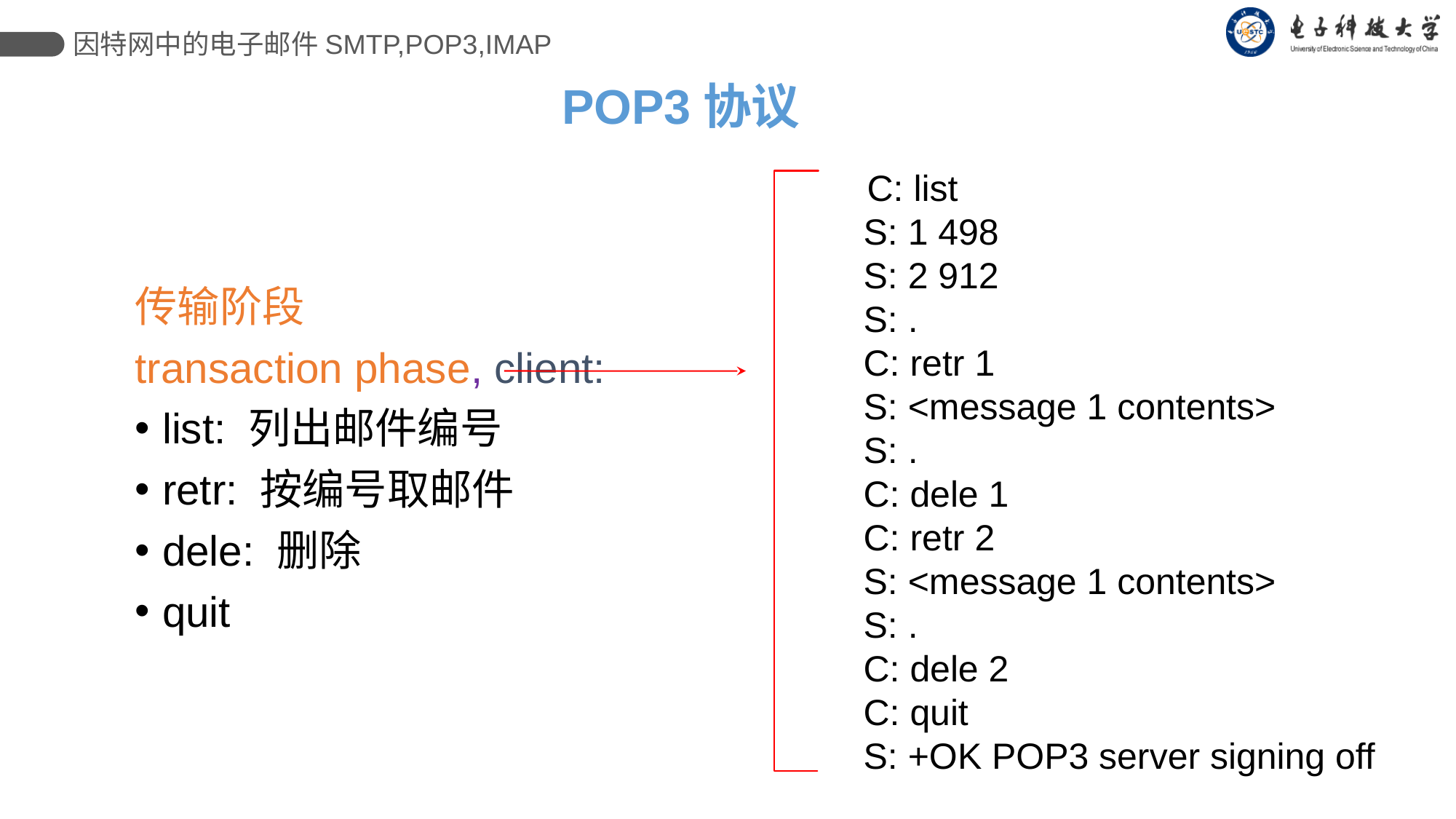

因特网中的电子邮件SMTP,POP3,IMAP
# POP3协议
      C: list
     S: 1 498
     S: 2 912
     S: .
     C: retr 1
     S: <message 1 contents>
     S: .
     C: dele 1
     C: retr 2
     S: <message 1 contents>
     S: .
     C: dele 2
     C: quit
     S: +OK POP3 server signing off

传输阶段
transaction phase, client:
list: 列出邮件编号
retr: 按编号取邮件
dele: 删除
quit